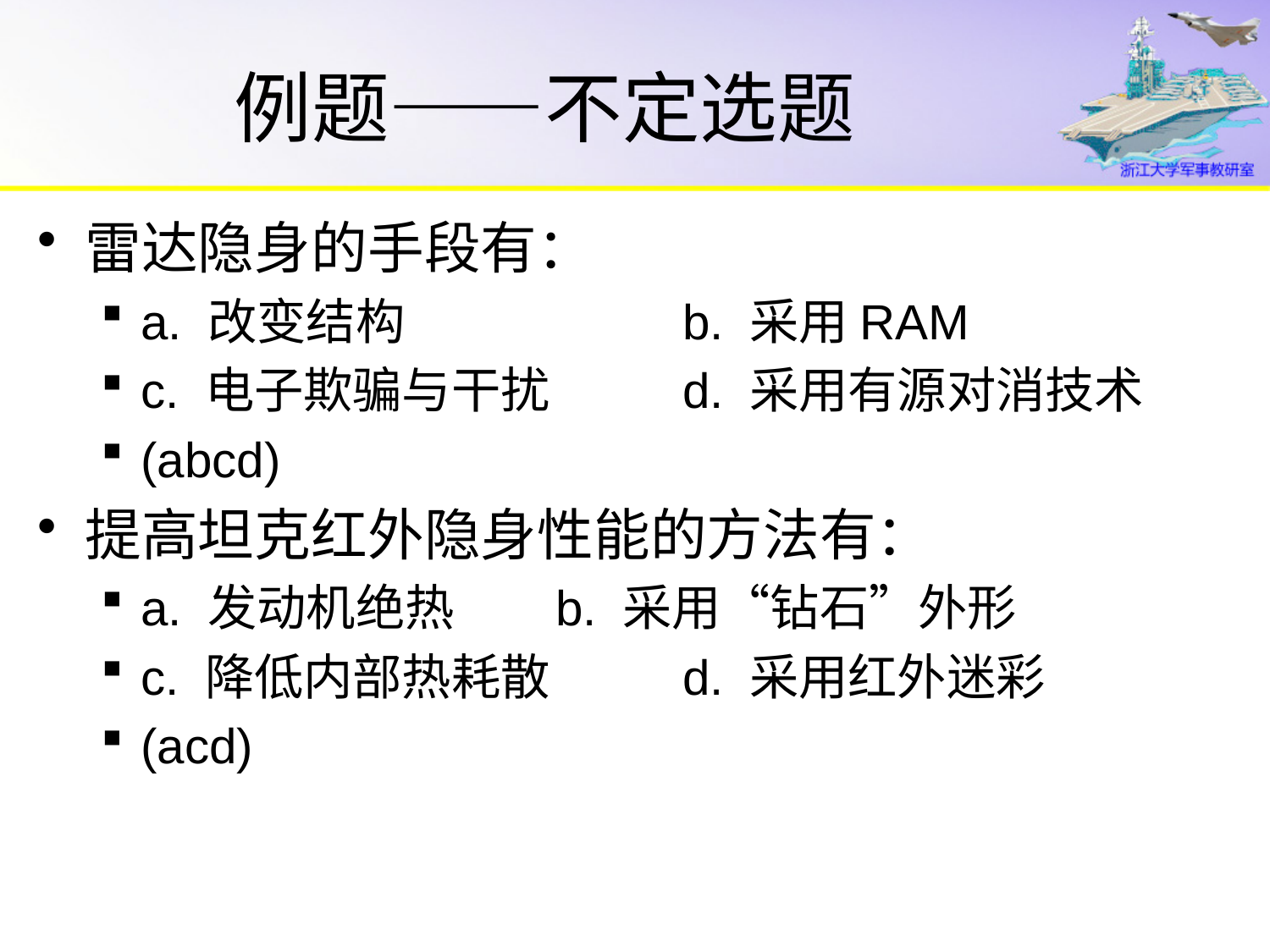

# 例题——不定选题
雷达隐身的手段有：
a. 改变结构		  b. 采用RAM
c. 电子欺骗与干扰	  d. 采用有源对消技术
(abcd)
提高坦克红外隐身性能的方法有：
a. 发动机绝热	  b. 采用“钻石”外形
c. 降低内部热耗散	  d. 采用红外迷彩
(acd)